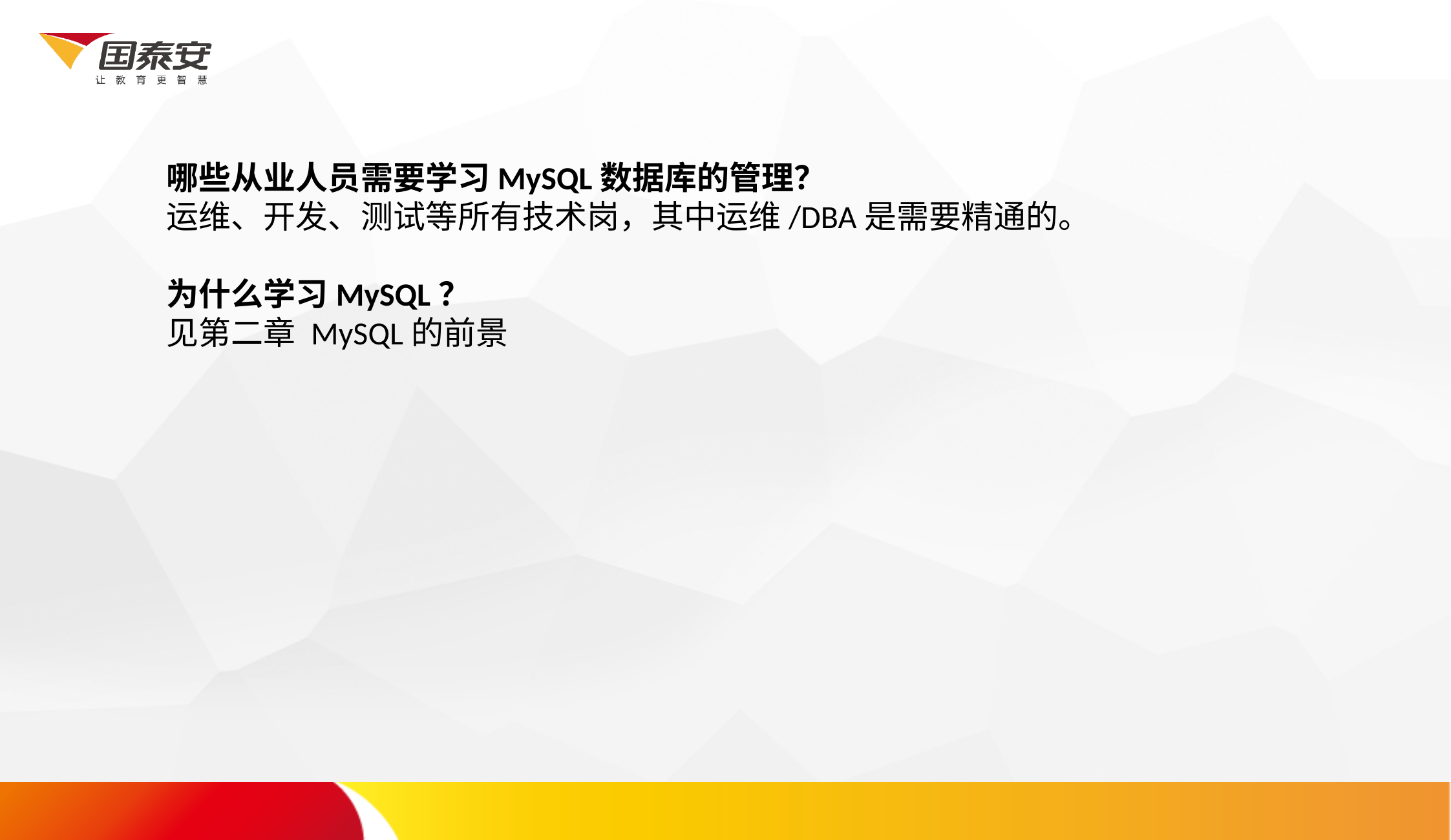

哪些从业人员需要学习MySQL数据库的管理？
运维、开发、测试等所有技术岗，其中运维/DBA是需要精通的。

为什么学习MySQL？
见第二章 MySQL的前景